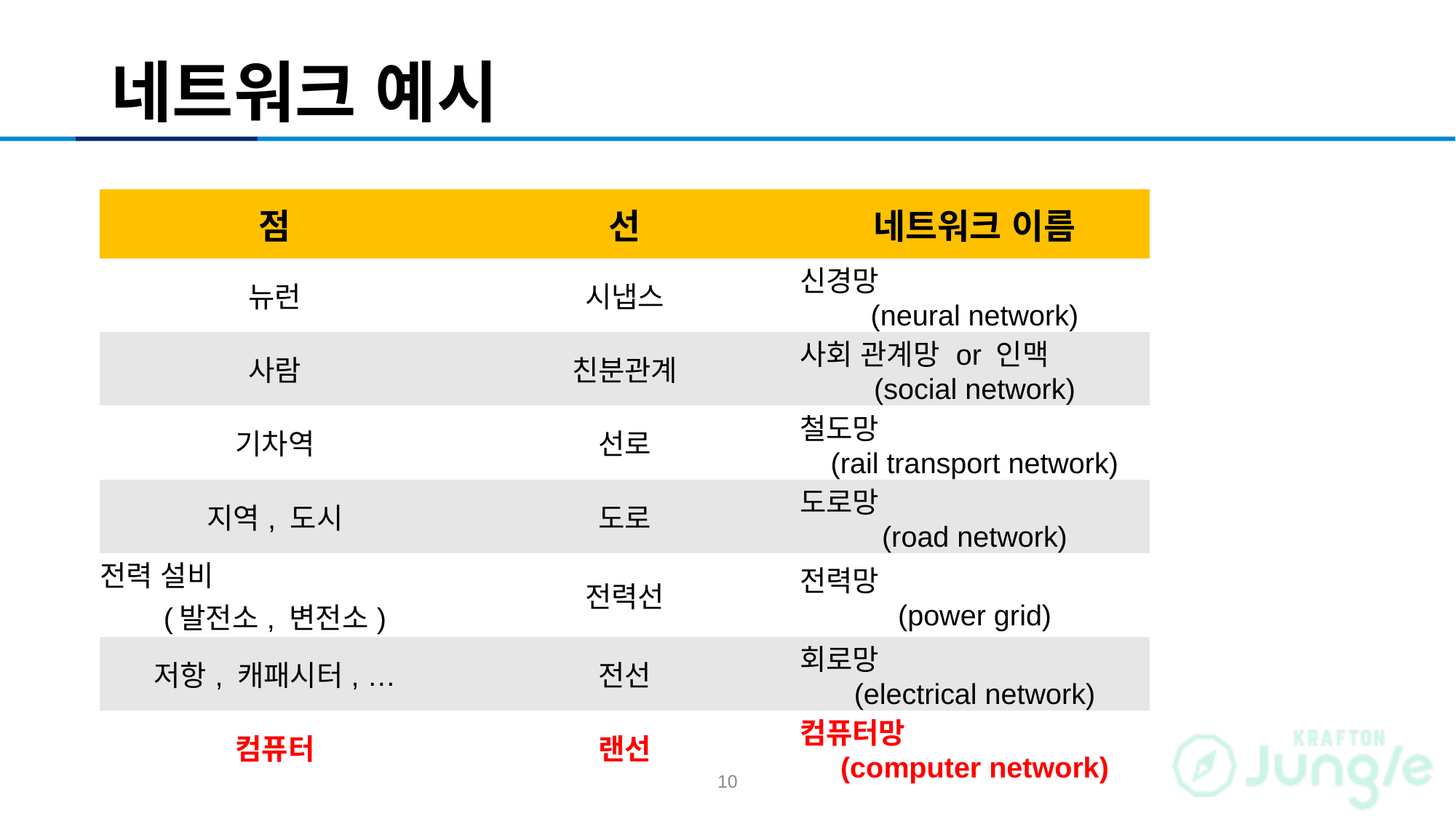

# 네트워크 예시
| 점 | 선 | 네트워크 이름 |
| --- | --- | --- |
| 뉴런 | 시냅스 | 신경망 (neural network) |
| 사람 | 친분관계 | 사회 관계망 or 인맥 (social network) |
| 기차역 | 선로 | 철도망 (rail transport network) |
| 지역, 도시 | 도로 | 도로망 (road network) |
| 전력 설비 (발전소, 변전소) | 전력선 | 전력망 (power grid) |
| 저항, 캐패시터, … | 전선 | 회로망 (electrical network) |
| 컴퓨터 | 랜선 | 컴퓨터망 (computer network) |
10